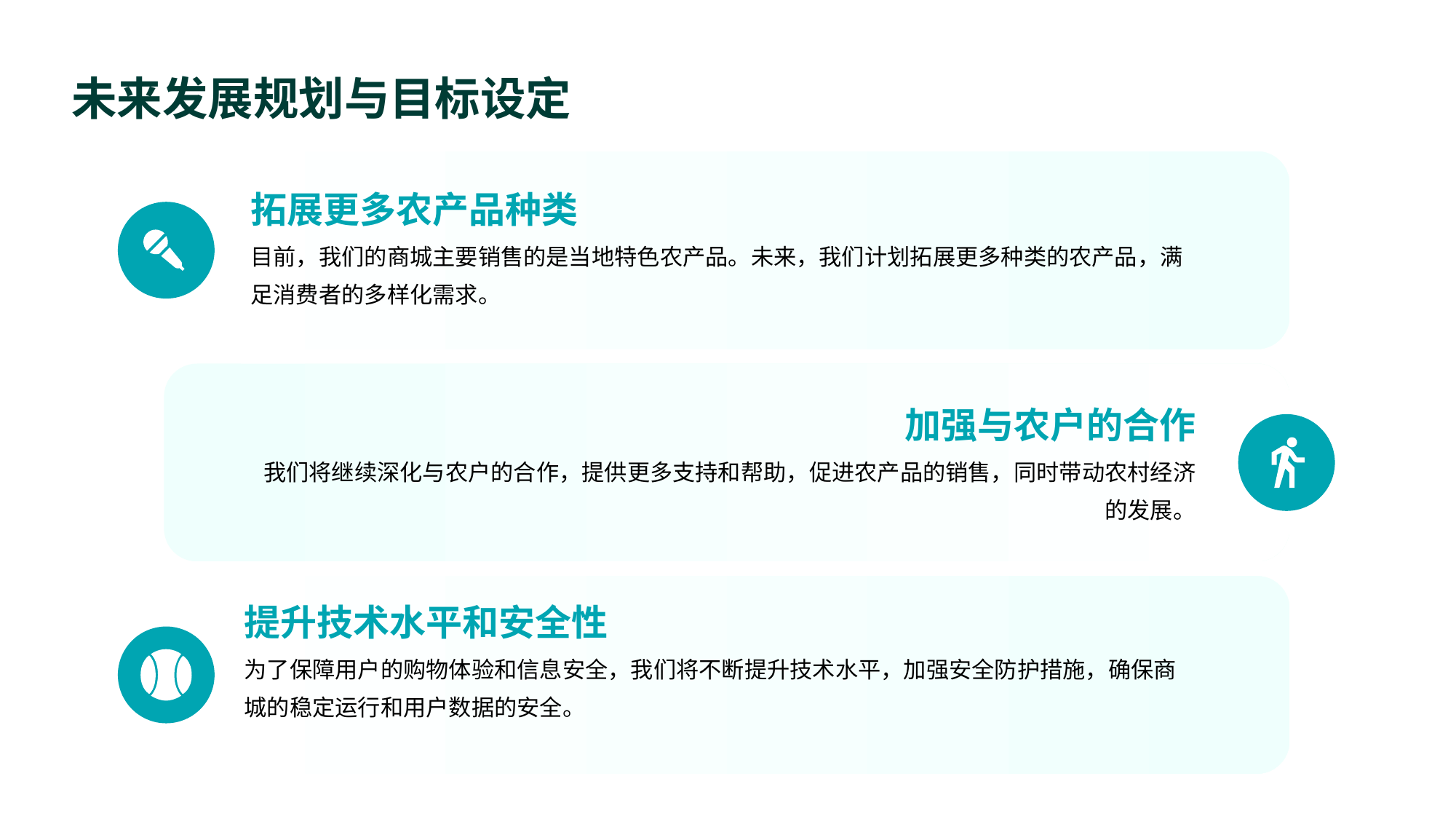

未来发展规划与目标设定

拓展更多农产品种类

目前，我们的商城主要销售的是当地特色农产品。未来，我们计划拓展更多种类的农产品，满足消费者的多样化需求。

加强与农户的合作

我们将继续深化与农户的合作，提供更多支持和帮助，促进农产品的销售，同时带动农村经济的发展。

提升技术水平和安全性

为了保障用户的购物体验和信息安全，我们将不断提升技术水平，加强安全防护措施，确保商城的稳定运行和用户数据的安全。